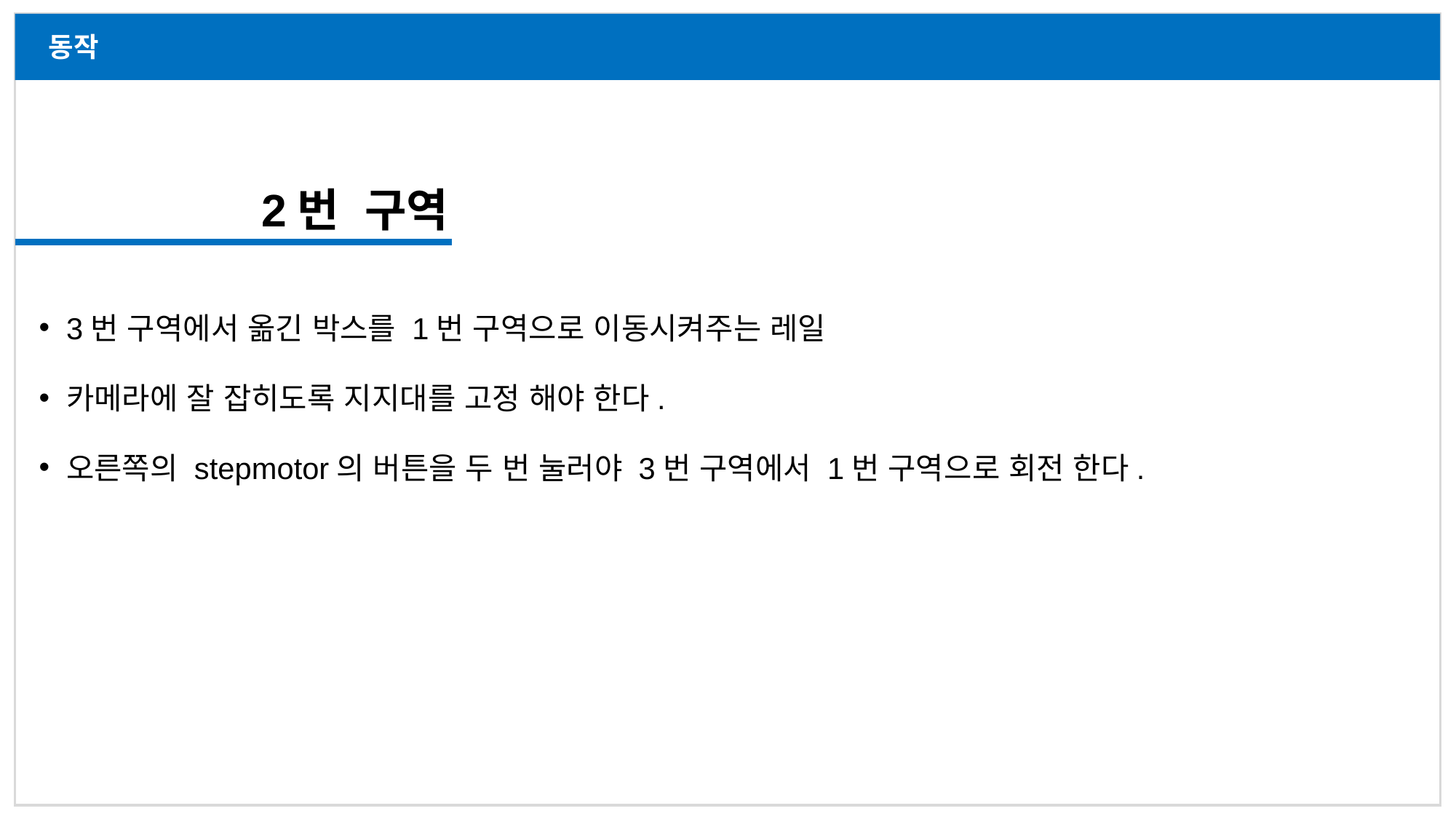

동작
2번  구역
3번 구역에서 옮긴 박스를 1번 구역으로 이동시켜주는 레일
카메라에 잘 잡히도록 지지대를 고정 해야 한다.
오른쪽의 stepmotor의 버튼을 두 번 눌러야 3번 구역에서 1번 구역으로 회전 한다.
3